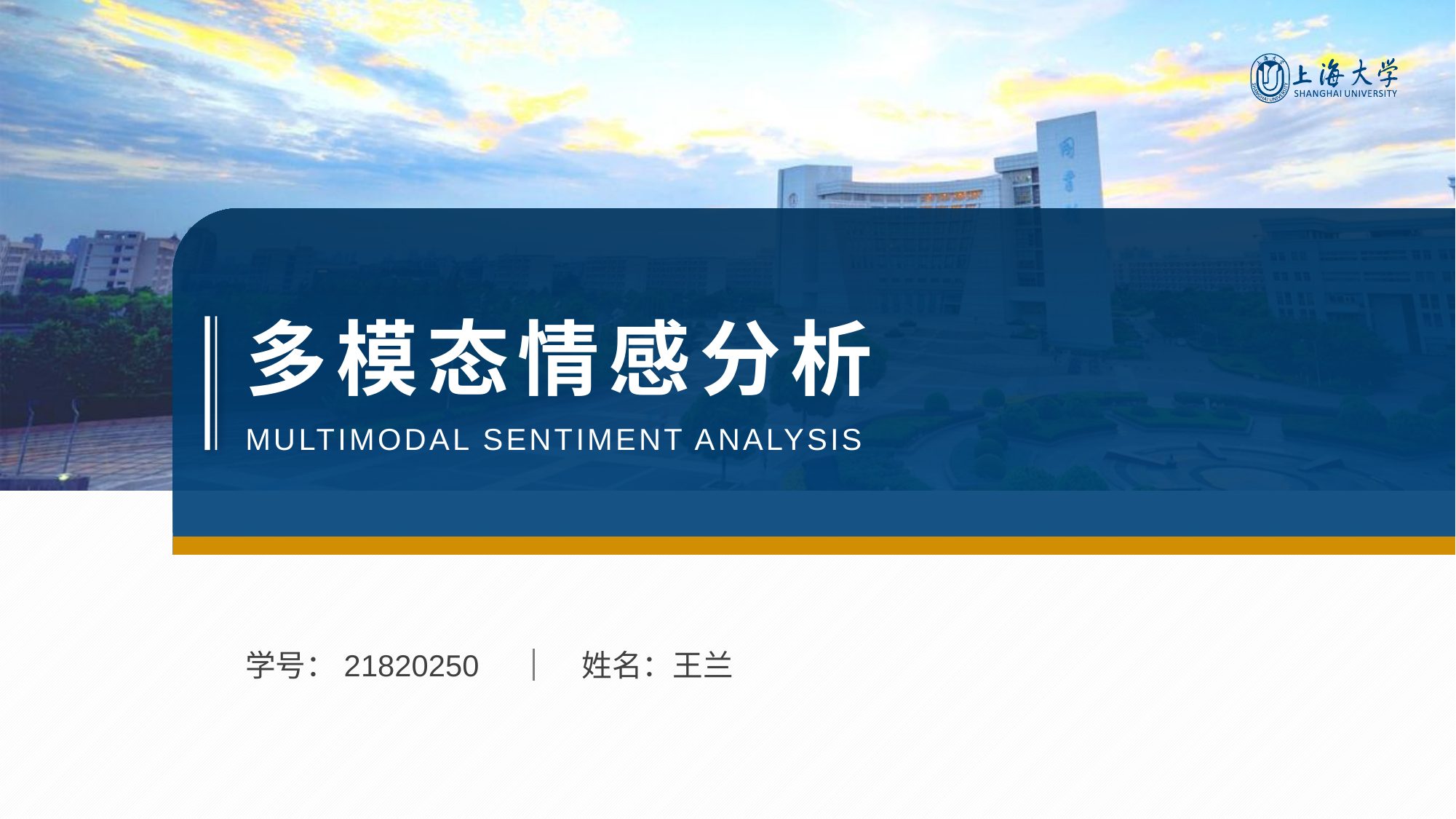

# 多模态情感分析
MULTIMODAL SENTIMENT ANALYSIS
学号：21820250
姓名：王兰

Ctrl + 鼠标滚轮 = 放大缩小
右键单击左侧缩略图→版式→选择【其他封面类型】